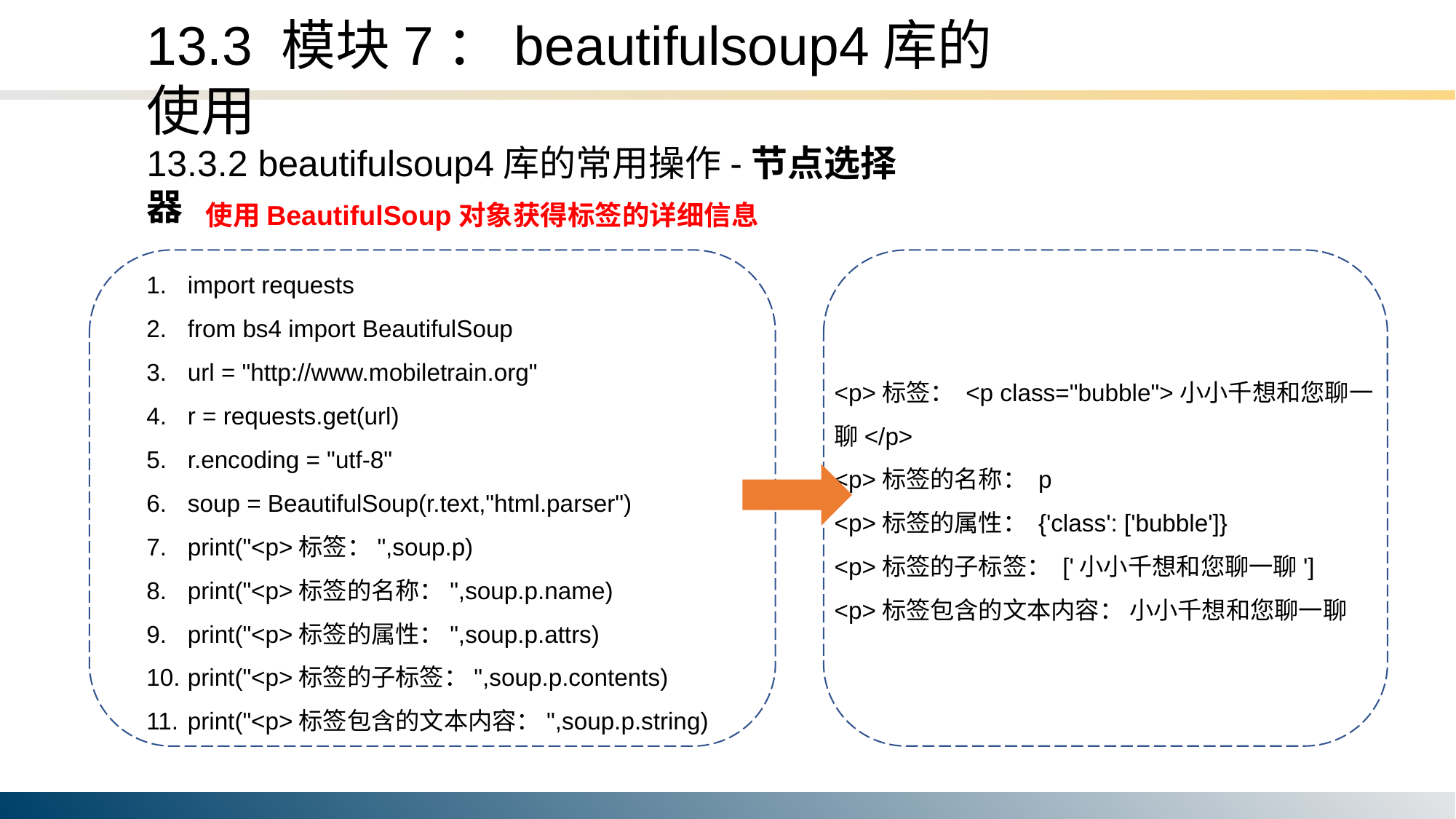

13.3 模块7：beautifulsoup4库的使用
13.3.2 beautifulsoup4库的常用操作-节点选择器
使用BeautifulSoup对象获得标签的详细信息

import requests
from bs4 import BeautifulSoup
url = "http://www.mobiletrain.org"
r = requests.get(url)
r.encoding = "utf-8"
soup = BeautifulSoup(r.text,"html.parser")
print("<p>标签：",soup.p)
print("<p>标签的名称：",soup.p.name)
print("<p>标签的属性：",soup.p.attrs)
print("<p>标签的子标签：",soup.p.contents)
print("<p>标签包含的文本内容：",soup.p.string)

<p>标签： <p class="bubble">小小千想和您聊一聊</p>
<p>标签的名称： p
<p>标签的属性： {'class': ['bubble']}
<p>标签的子标签： ['小小千想和您聊一聊']
<p>标签包含的文本内容： 小小千想和您聊一聊